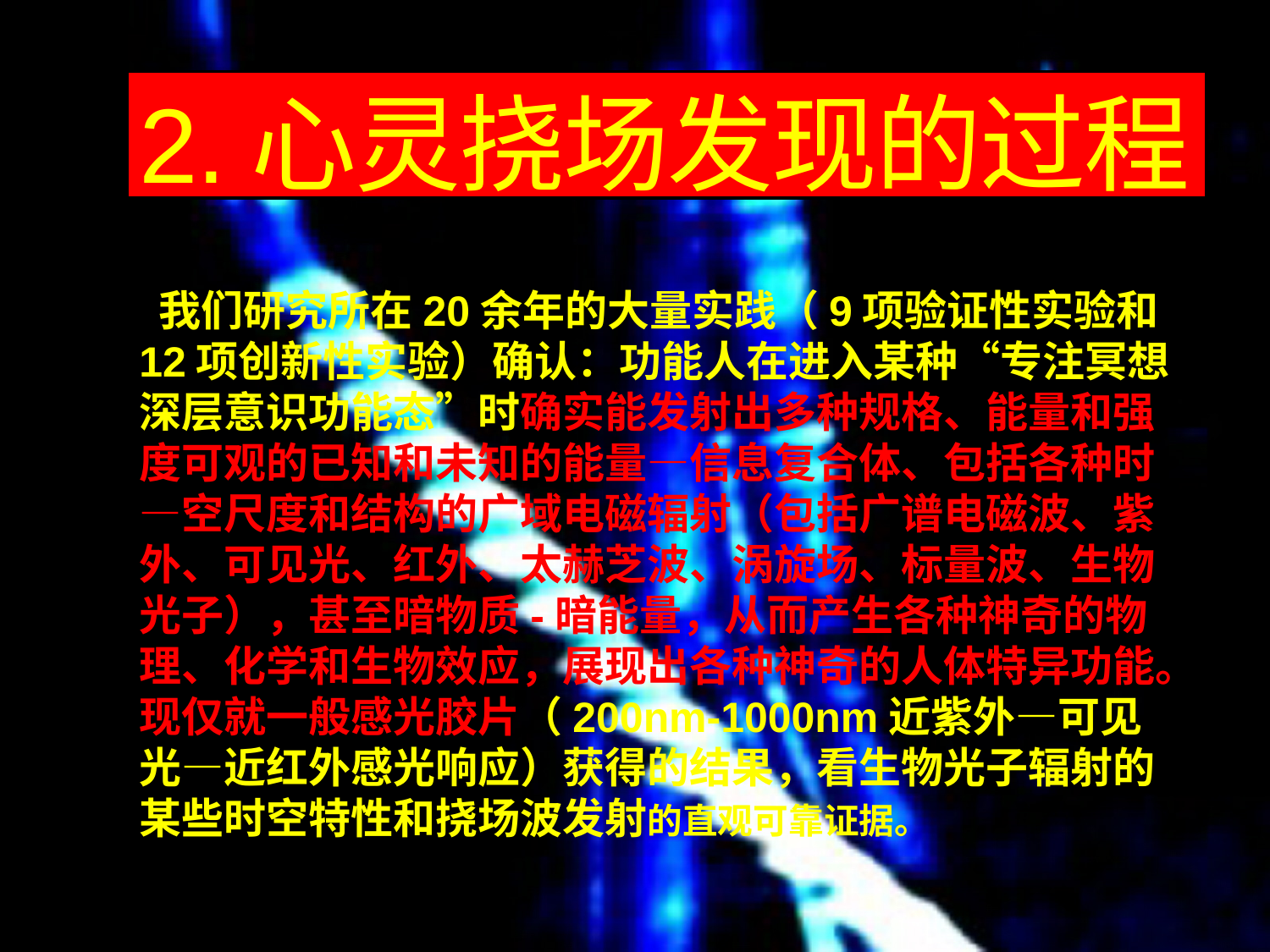

# 2.心灵挠场发现的过程
      我们研究所在20余年的大量实践（9项验证性实验和12项创新性实验）确认：功能人在进入某种“专注冥想深层意识功能态”时确实能发射出多种规格、能量和强度可观的已知和未知的能量—信息复合体、包括各种时—空尺度和结构的广域电磁辐射（包括广谱电磁波、紫外、可见光、红外、太赫芝波、涡旋场、标量波、生物光子），甚至暗物质-暗能量，从而产生各种神奇的物理、化学和生物效应，展现出各种神奇的人体特异功能。现仅就一般感光胶片（200nm-1000nm近紫外—可见光—近红外感光响应）获得的结果，看生物光子辐射的某些时空特性和挠场波发射的直观可靠证据。